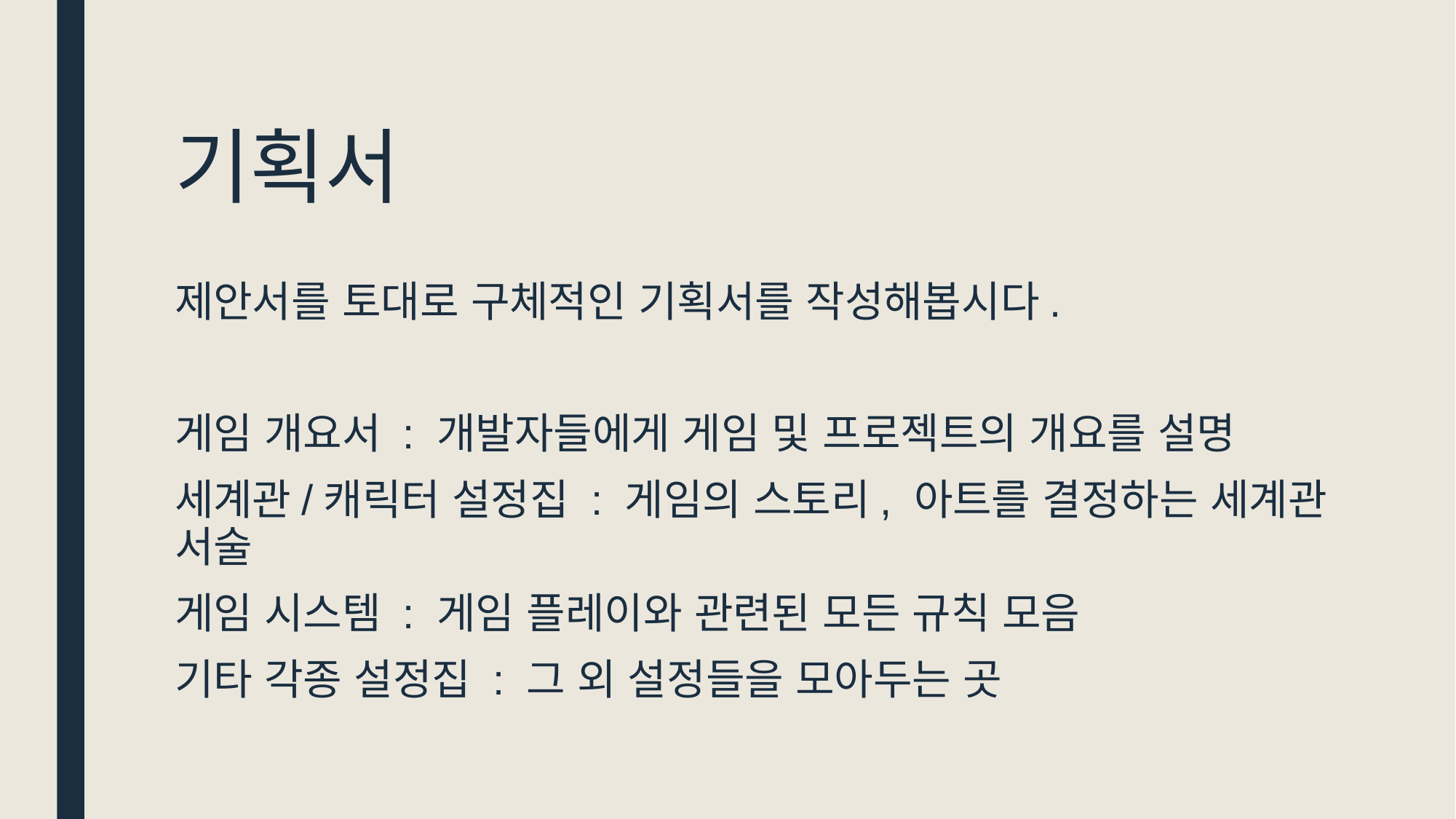

# 기획서
제안서를 토대로 구체적인 기획서를 작성해봅시다.

게임 개요서 : 개발자들에게 게임 및 프로젝트의 개요를 설명
세계관/캐릭터 설정집 : 게임의 스토리, 아트를 결정하는 세계관 서술
게임 시스템 : 게임 플레이와 관련된 모든 규칙 모음
기타 각종 설정집 : 그 외 설정들을 모아두는 곳